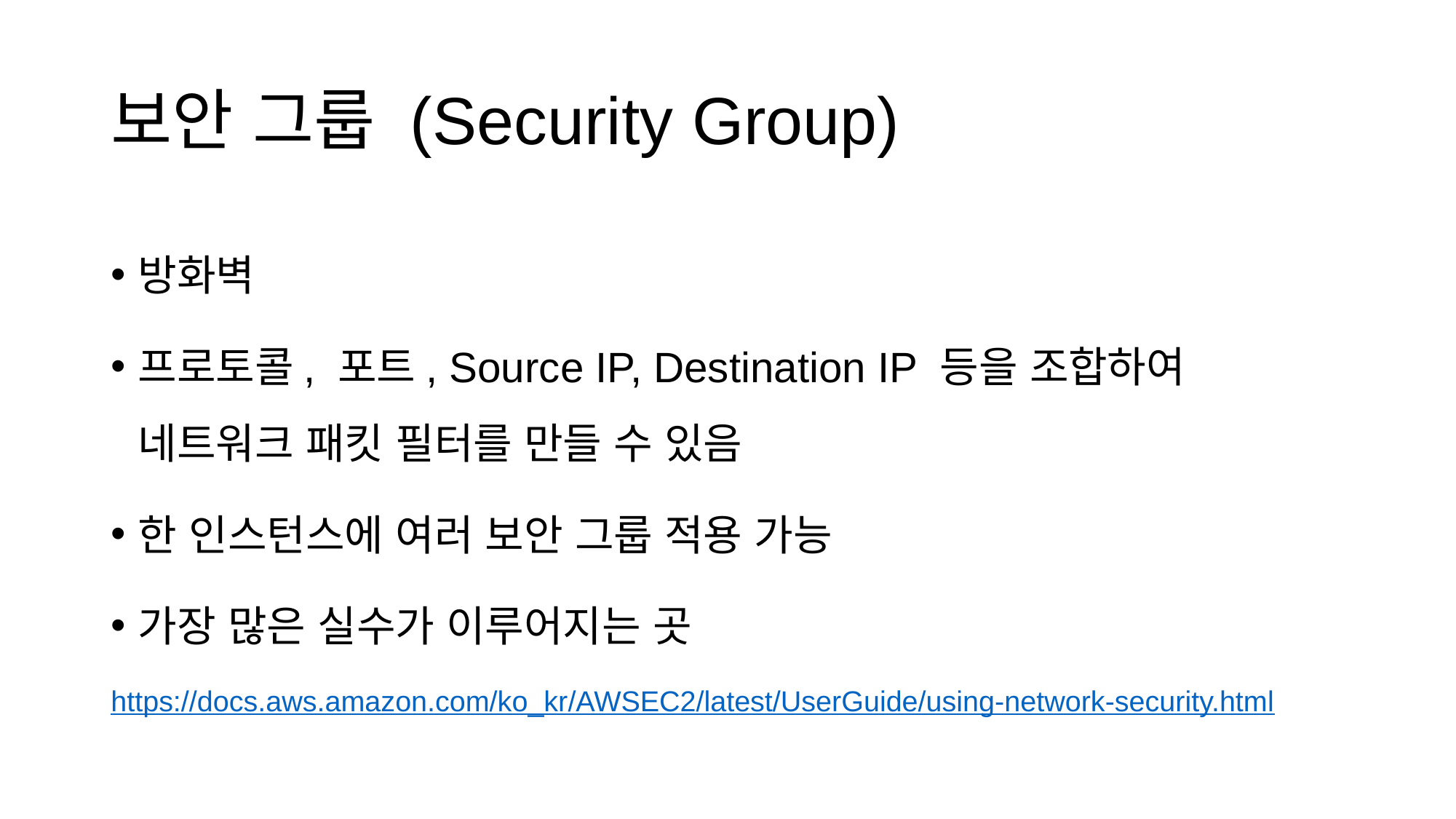

# 보안 그룹 (Security Group)
방화벽
프로토콜, 포트, Source IP, Destination IP 등을 조합하여 네트워크 패킷 필터를 만들 수 있음
한 인스턴스에 여러 보안 그룹 적용 가능
가장 많은 실수가 이루어지는 곳
https://docs.aws.amazon.com/ko_kr/AWSEC2/latest/UserGuide/using-network-security.html